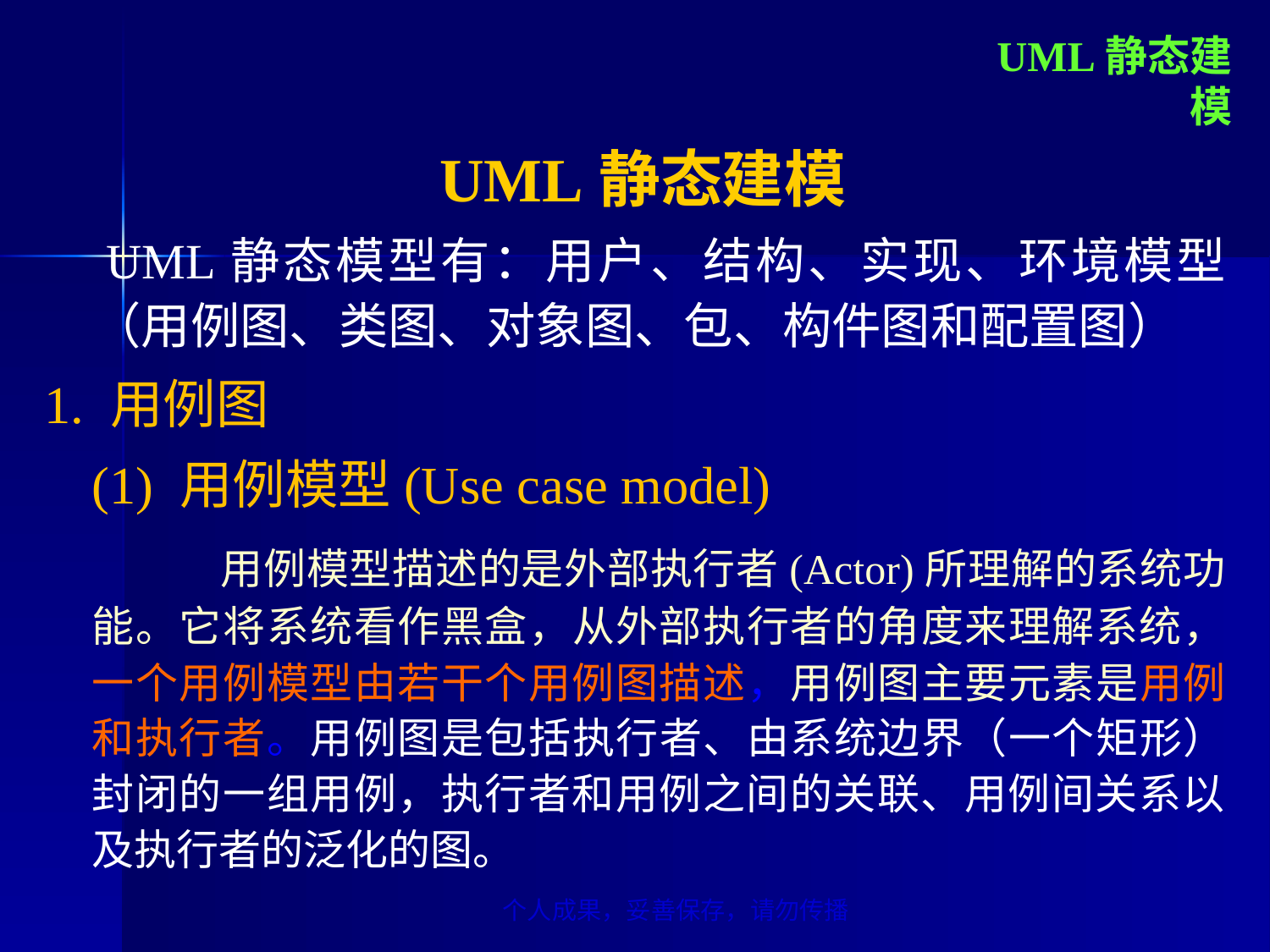

UML静态建模
 UML静态建模
    UML静态模型有：用户、结构、实现、环境模型（用例图、类图、对象图、包、构件图和配置图）
1. 用例图
	(1) 用例模型(Use case model)
		用例模型描述的是外部执行者(Actor)所理解的系统功能。它将系统看作黑盒，从外部执行者的角度来理解系统，一个用例模型由若干个用例图描述，用例图主要元素是用例和执行者。用例图是包括执行者、由系统边界（一个矩形）封闭的一组用例，执行者和用例之间的关联、用例间关系以及执行者的泛化的图。
个人成果，妥善保存，请勿传播